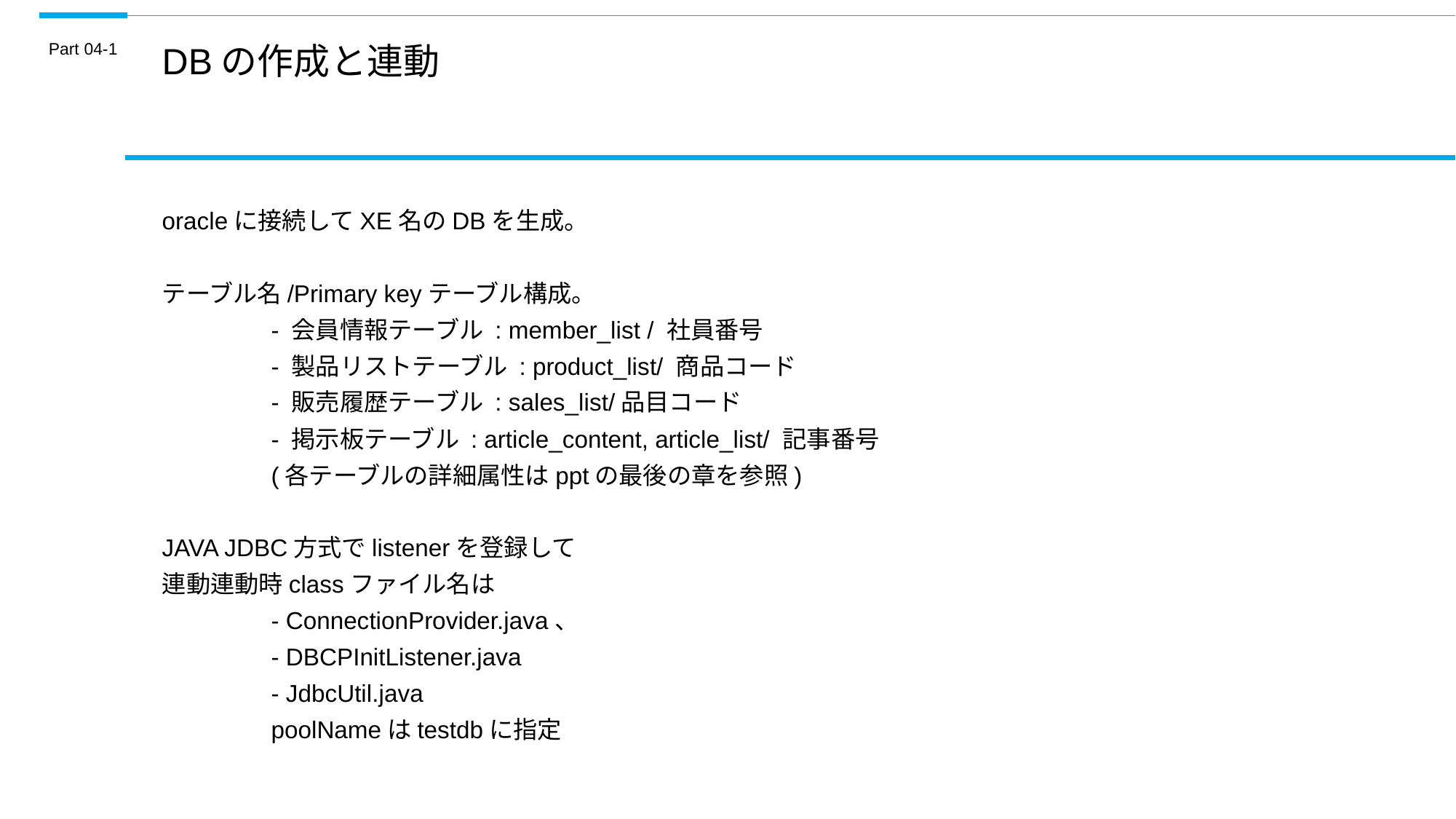

Part 04-1
DBの作成と連動
oracleに接続してXE名のDBを生成。

テーブル名/Primary keyテーブル構成。
	- 会員情報テーブル : member_list / 社員番号
	- 製品リストテーブル : product_list/ 商品コード
	- 販売履歴テーブル : sales_list/品目コード
	- 掲示板テーブル : article_content, article_list/ 記事番号
	(各テーブルの詳細属性はpptの最後の章を参照)

JAVA JDBC方式でlistenerを登録して
連動連動時classファイル名は
	- ConnectionProvider.java、
	- DBCPInitListener.java
	- JdbcUtil.java
	poolNameはtestdbに指定